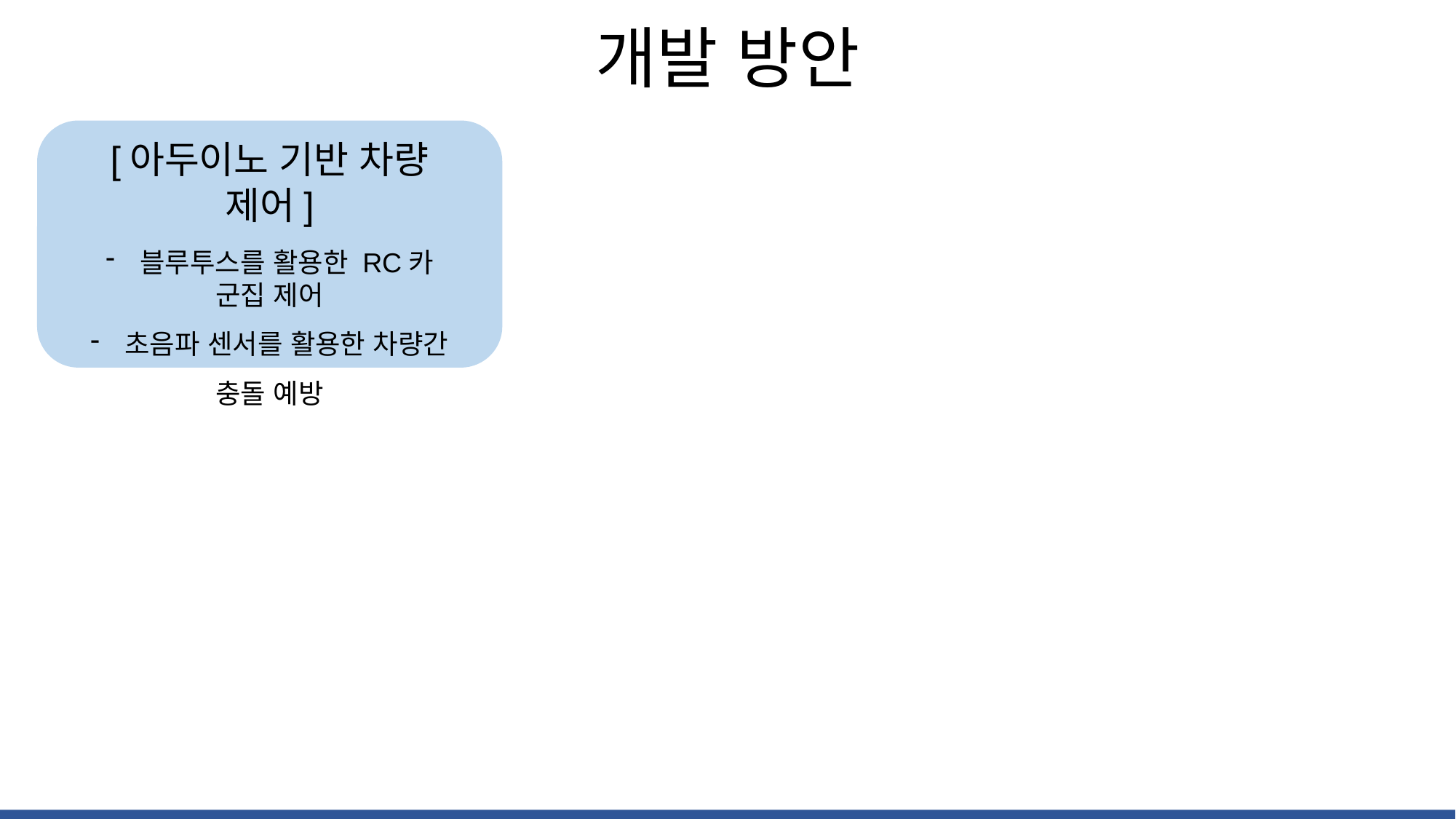

개발 방안

[아두이노 기반 차량 제어]

블루투스를 활용한 RC카
군집 제어
초음파 센서를 활용한 차량간
충돌 예방